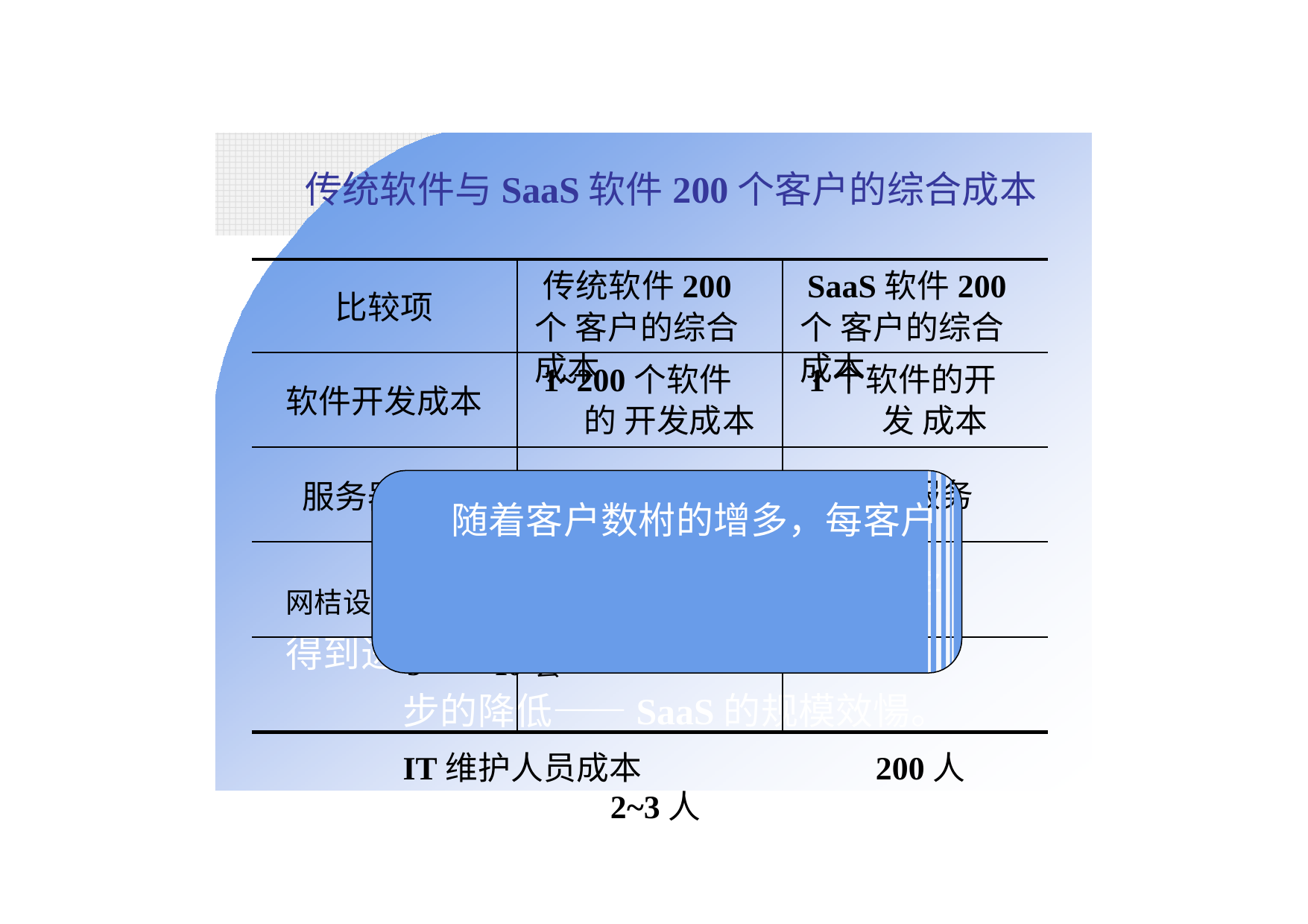

# 传统软件与SaaS软件200个客户的综合成本

传统软件200个 客户的综合成本
SaaS软件200个 客户的综合成本
比较项

1~200个软件的 开发成本
1个软件的开发 成本
软件开发成本

200台服务器	10台服务器
服务器成本
随着客户数柎的增多，每客户

网桔设备平成均本运行和维20护0套成本将得到进5~惊10套
步的降低——SaaS的规模效愓。
IT维护人员成本	200人	2~3人